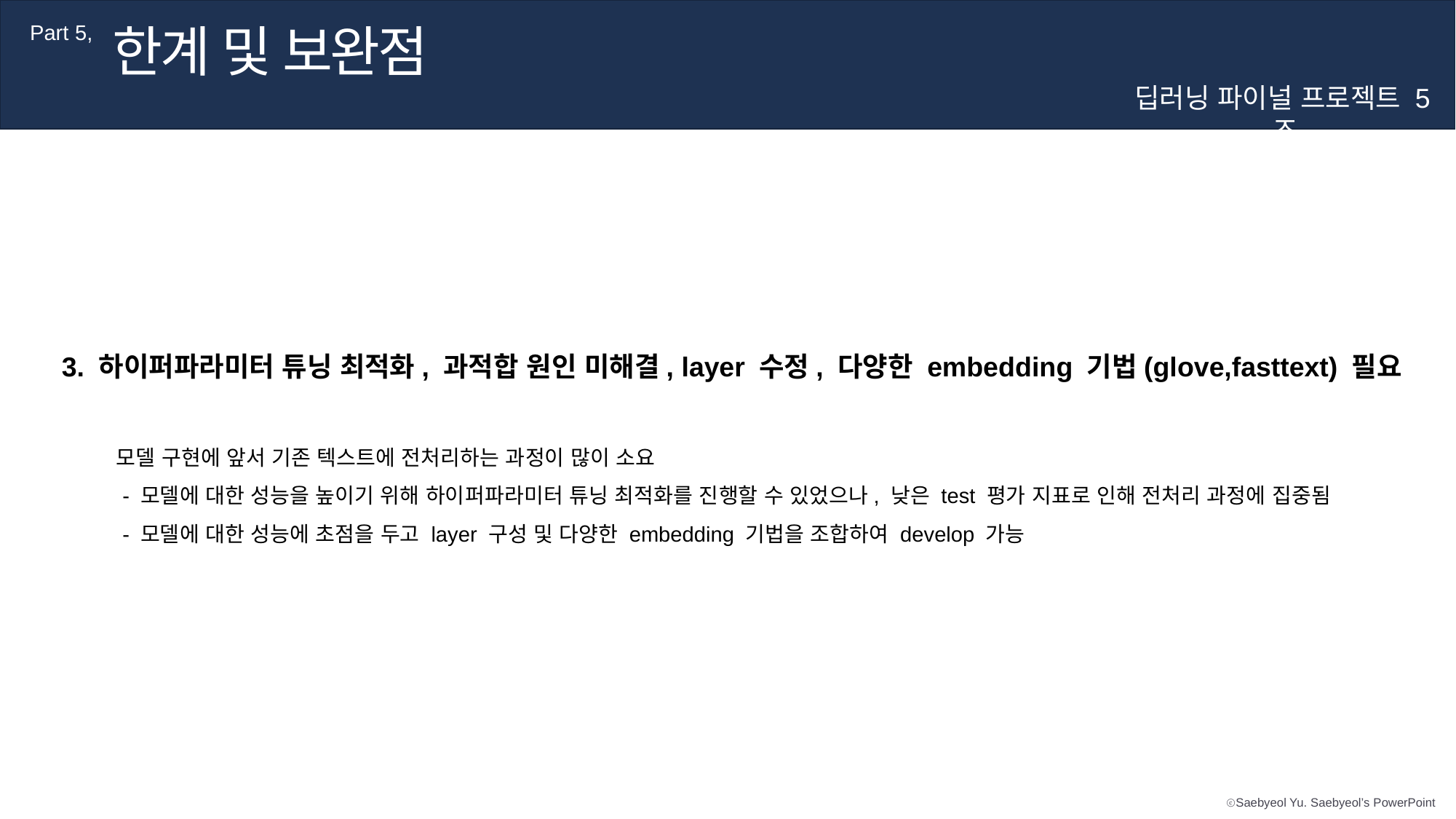

한계 및 보완점
Part 5,
딥러닝 파이널 프로젝트 5조
3. 하이퍼파라미터 튜닝 최적화, 과적합 원인 미해결, layer 수정, 다양한 embedding 기법(glove,fasttext) 필요

모델 구현에 앞서 기존 텍스트에 전처리하는 과정이 많이 소요
 - 모델에 대한 성능을 높이기 위해 하이퍼파라미터 튜닝 최적화를 진행할 수 있었으나, 낮은 test 평가 지표로 인해 전처리 과정에 집중됨
 - 모델에 대한 성능에 초점을 두고 layer 구성 및 다양한 embedding 기법을 조합하여 develop 가능